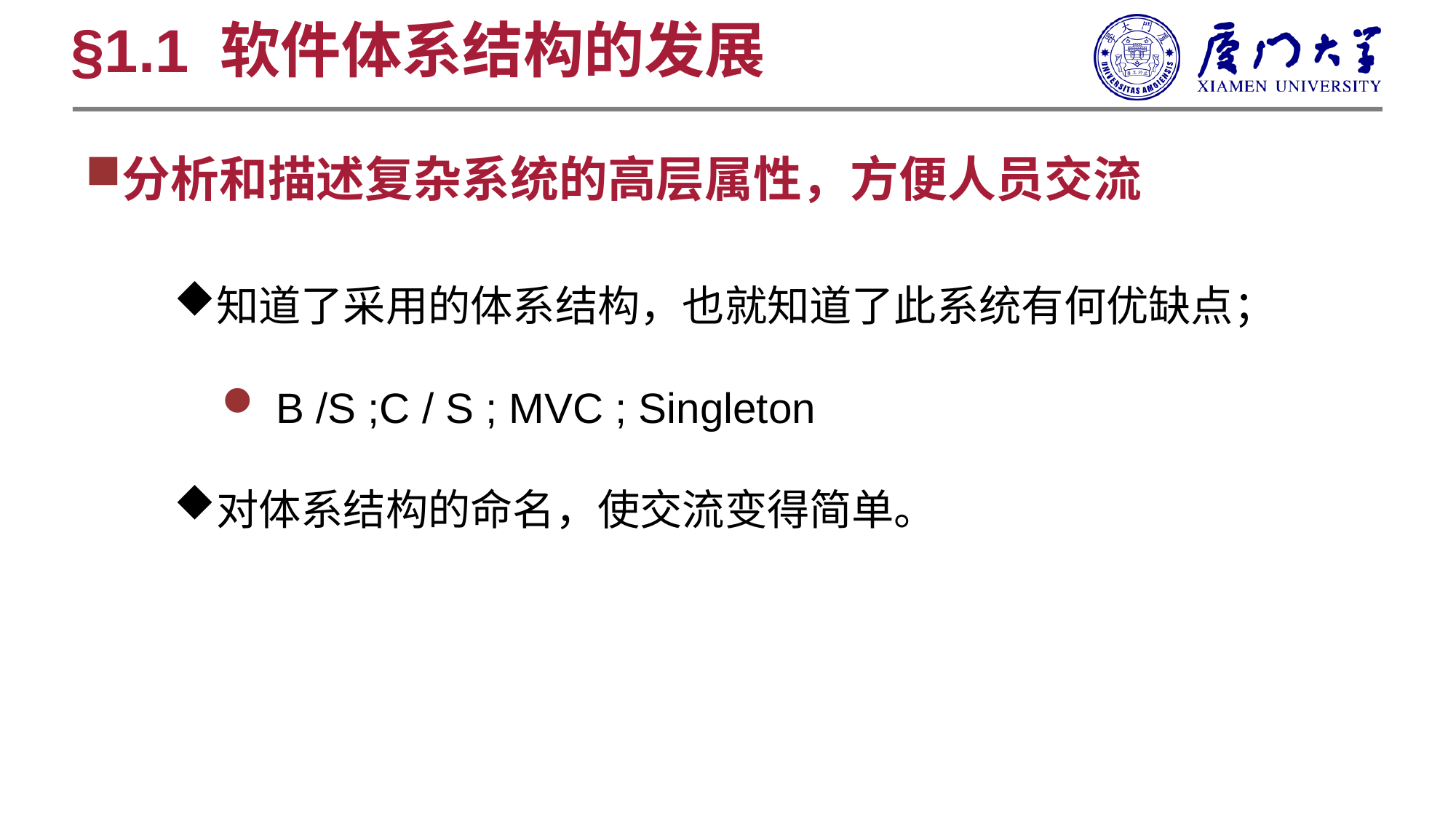

§1.1 软件体系结构的发展

分析和描述复杂系统的高层属性，方便人员交流
知道了采用的体系结构，也就知道了此系统有何优缺点；
B /S ;C / S ; MVC ; Singleton
对体系结构的命名，使交流变得简单。